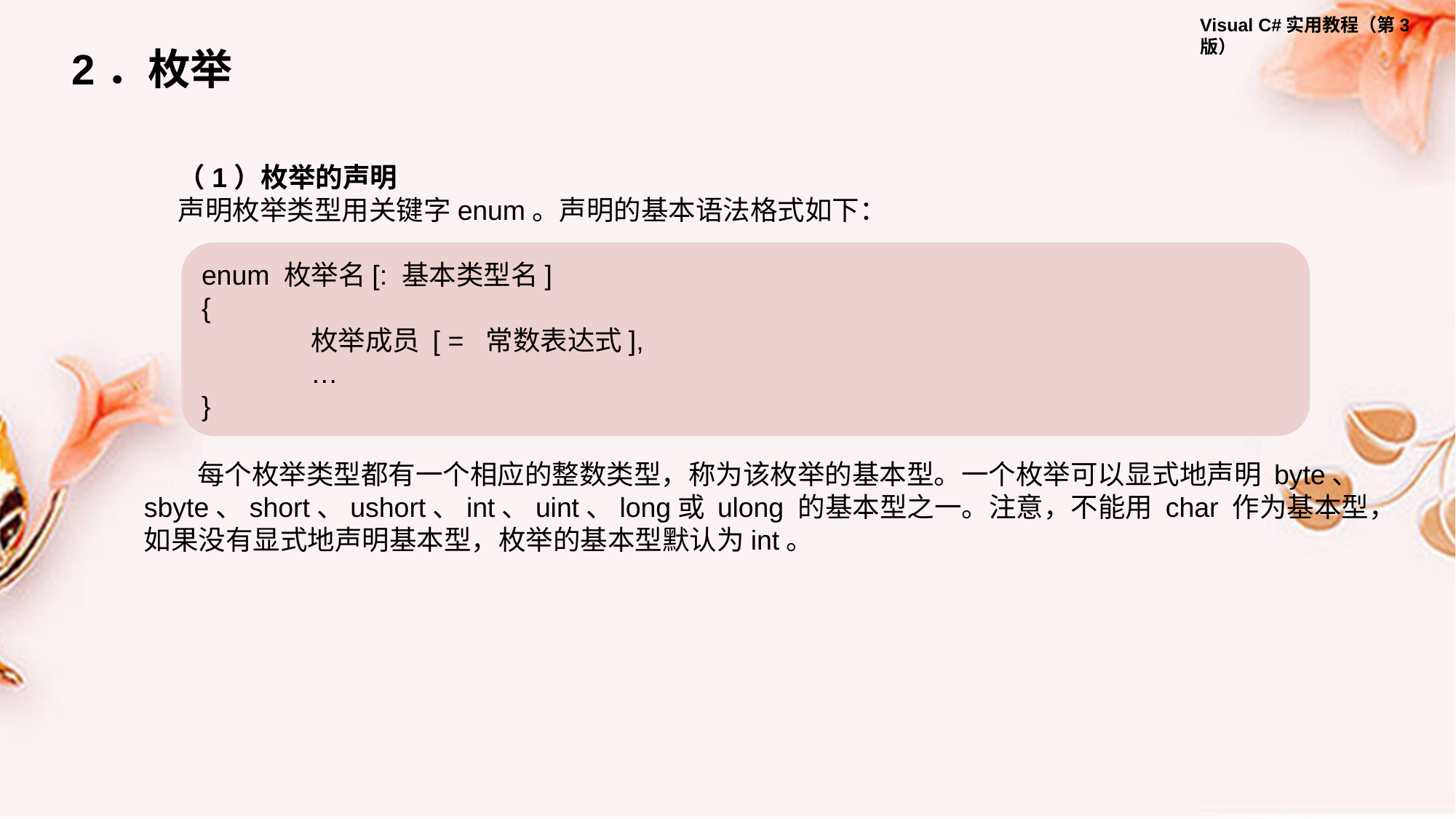

2．枚举
（1）枚举的声明
声明枚举类型用关键字enum。声明的基本语法格式如下：
enum 枚举名[: 基本类型名]
{
	枚举成员 [ =  常数表达式],
	…
}
每个枚举类型都有一个相应的整数类型，称为该枚举的基本型。一个枚举可以显式地声明 byte、sbyte、short、ushort、int、uint、long或 ulong 的基本型之一。注意，不能用 char 作为基本型，如果没有显式地声明基本型，枚举的基本型默认为int。